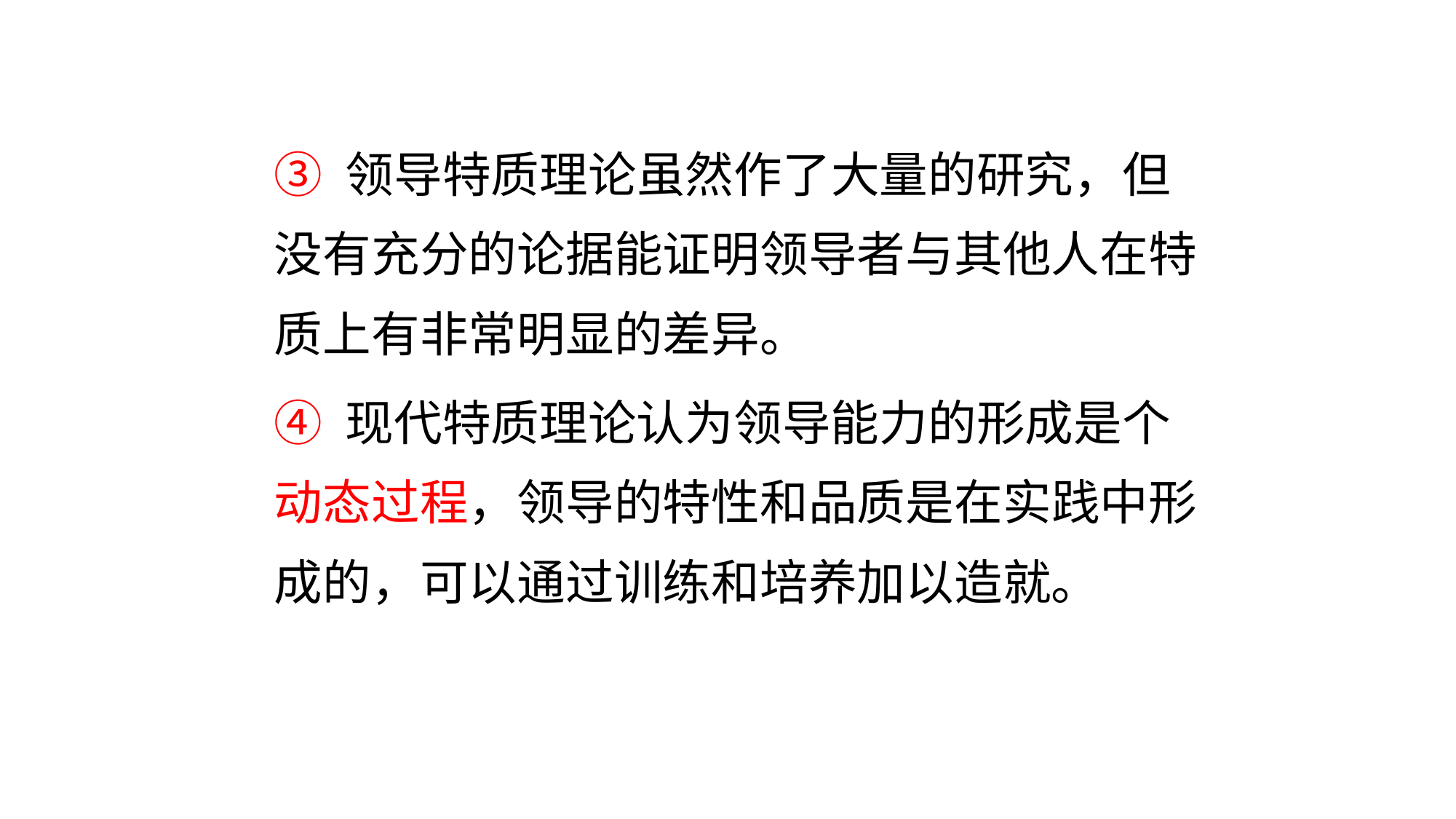

③ 领导特质理论虽然作了大量的研究，但没有充分的论据能证明领导者与其他人在特质上有非常明显的差异。
④ 现代特质理论认为领导能力的形成是个动态过程，领导的特性和品质是在实践中形成的，可以通过训练和培养加以造就。